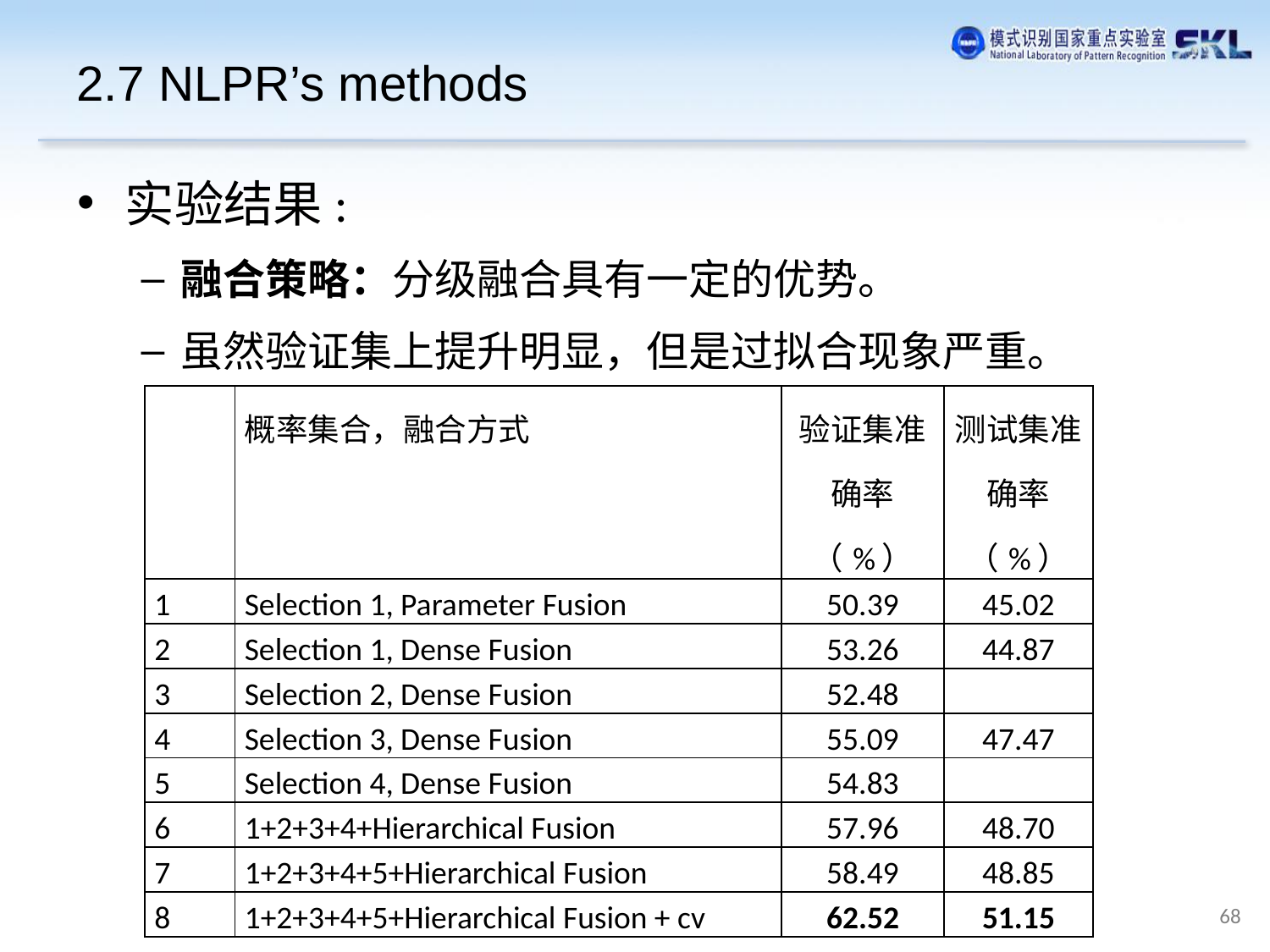

2.7 NLPR’s methods
实验结果:
融合策略：分级融合具有一定的优势。
虽然验证集上提升明显，但是过拟合现象严重。
|  | 概率集合，融合方式 | 验证集准确率（%） | 测试集准确率（%） |
| --- | --- | --- | --- |
| 1 | Selection 1, Parameter Fusion | 50.39 | 45.02 |
| 2 | Selection 1, Dense Fusion | 53.26 | 44.87 |
| 3 | Selection 2, Dense Fusion | 52.48 |  |
| 4 | Selection 3, Dense Fusion | 55.09 | 47.47 |
| 5 | Selection 4, Dense Fusion | 54.83 |  |
| 6 | 1+2+3+4+Hierarchical Fusion | 57.96 | 48.70 |
| 7 | 1+2+3+4+5+Hierarchical Fusion | 58.49 | 48.85 |
| 8 | 1+2+3+4+5+Hierarchical Fusion + cv | 62.52 | 51.15 |
68